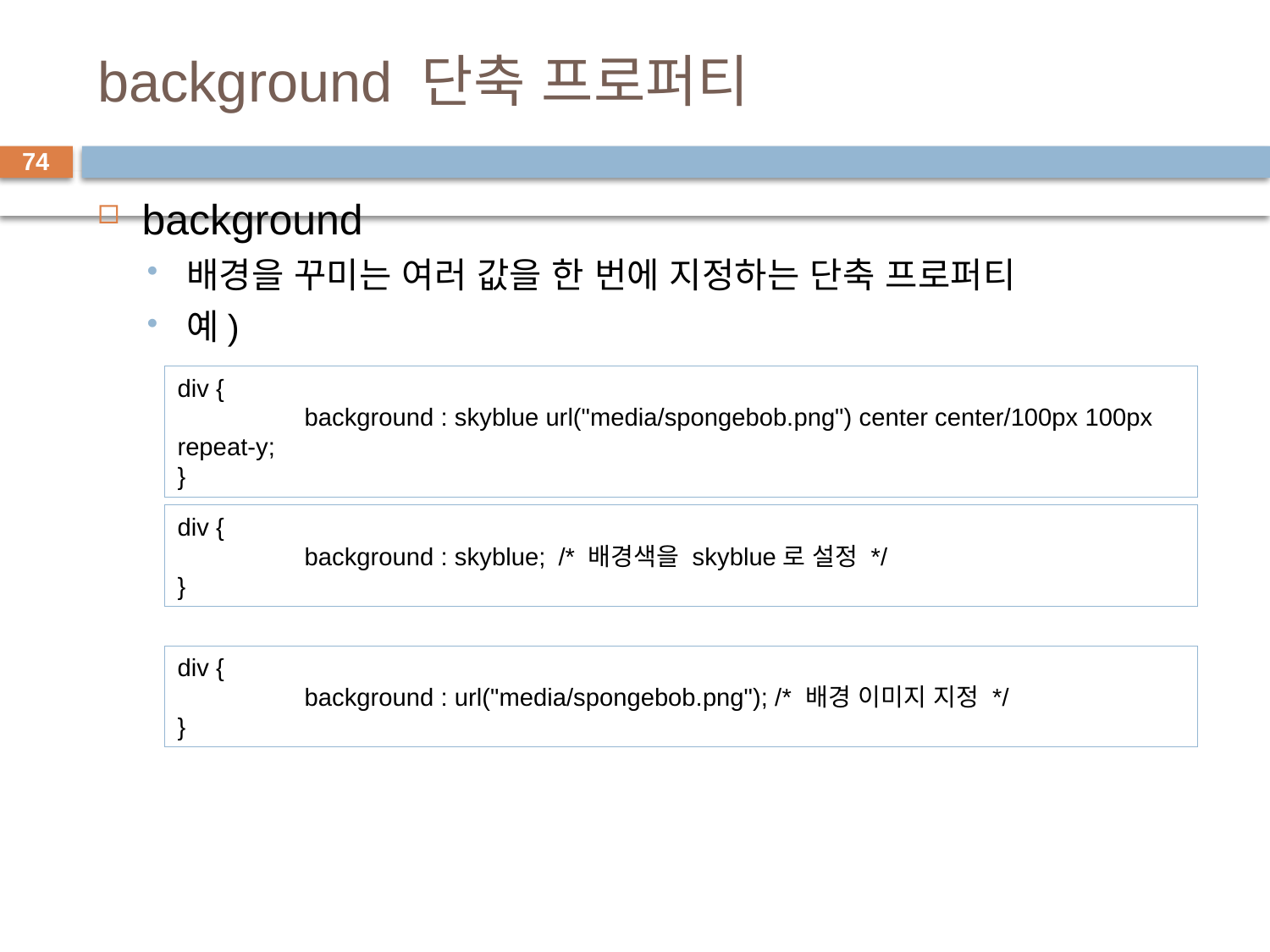

# background 단축 프로퍼티
74
background
배경을 꾸미는 여러 값을 한 번에 지정하는 단축 프로퍼티
예)
div {
	background : skyblue url("media/spongebob.png") center center/100px 100px repeat-y;
}
div {
	background : skyblue;	/* 배경색을 skyblue로 설정 */
}
div {
	background : url("media/spongebob.png"); /* 배경 이미지 지정 */
}